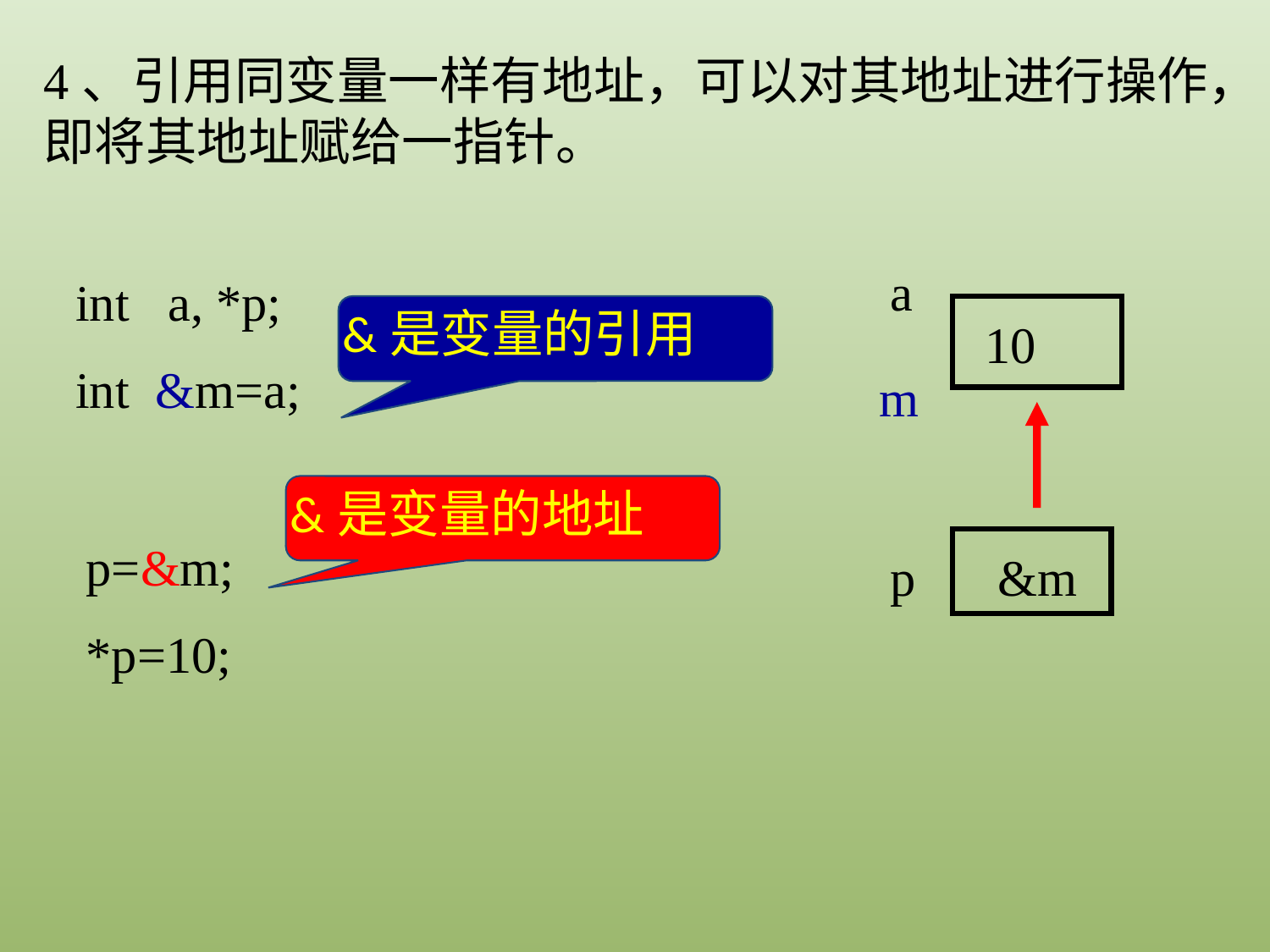

4、引用同变量一样有地址，可以对其地址进行操作，即将其地址赋给一指针。
a
int   a, *p;
int  &m=a;
&是变量的引用

10
m

&是变量的地址

p=&m;
*p=10;
p
&m
546